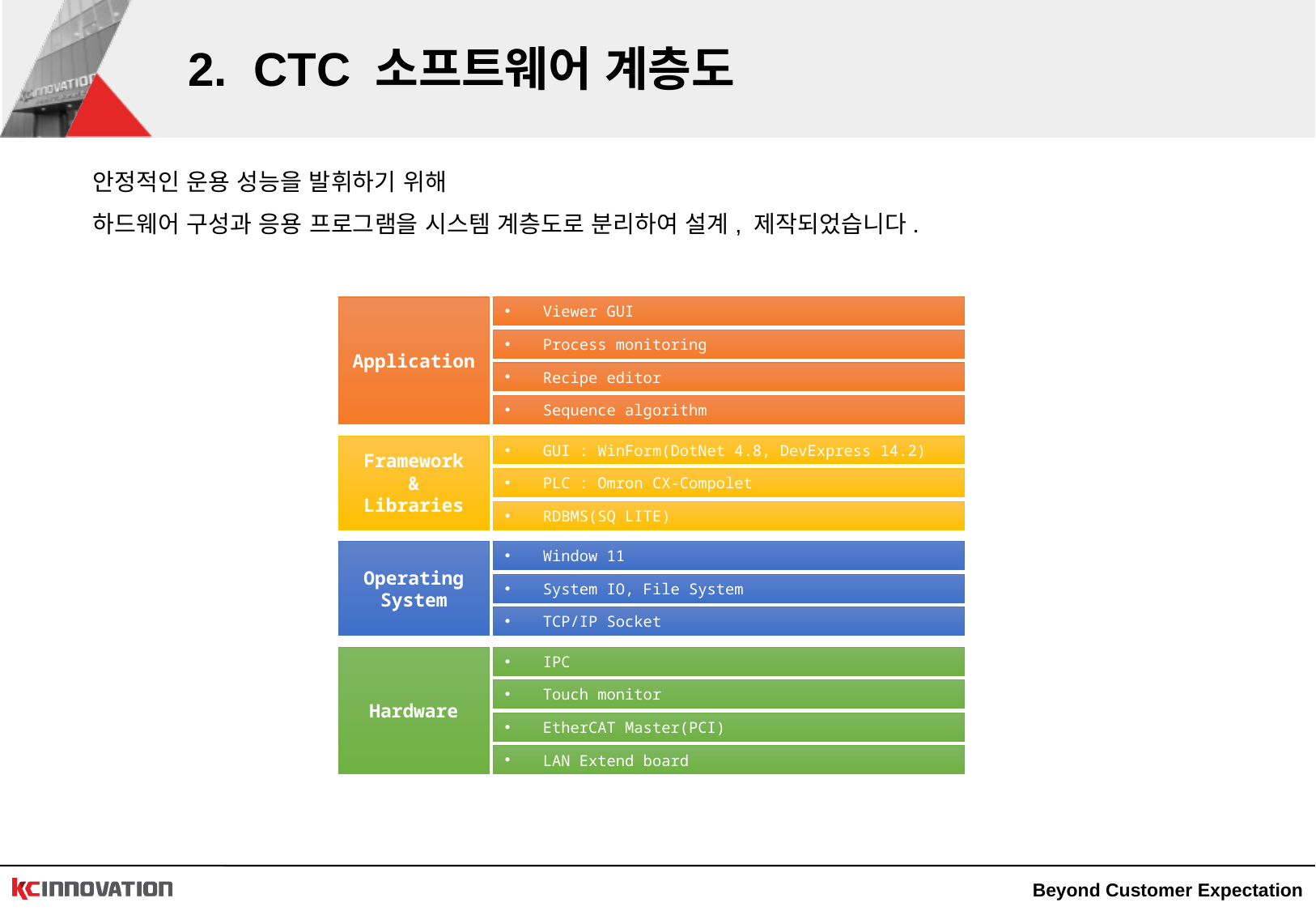

2.  CTC 소프트웨어 계층도
안정적인 운용 성능을 발휘하기 위해
하드웨어 구성과 응용 프로그램을 시스템 계층도로 분리하여 설계, 제작되었습니다.
Application
Viewer GUI
Process monitoring
Recipe editor
Sequence algorithm
Framework
&
Libraries
GUI : WinForm(DotNet 4.8, DevExpress 14.2)
PLC : Omron CX-Compolet
RDBMS(SQ LITE)
Operating
System
Window 11
System IO, File System
TCP/IP Socket
Hardware
IPC
Touch monitor
EtherCAT Master(PCI)
LAN Extend board